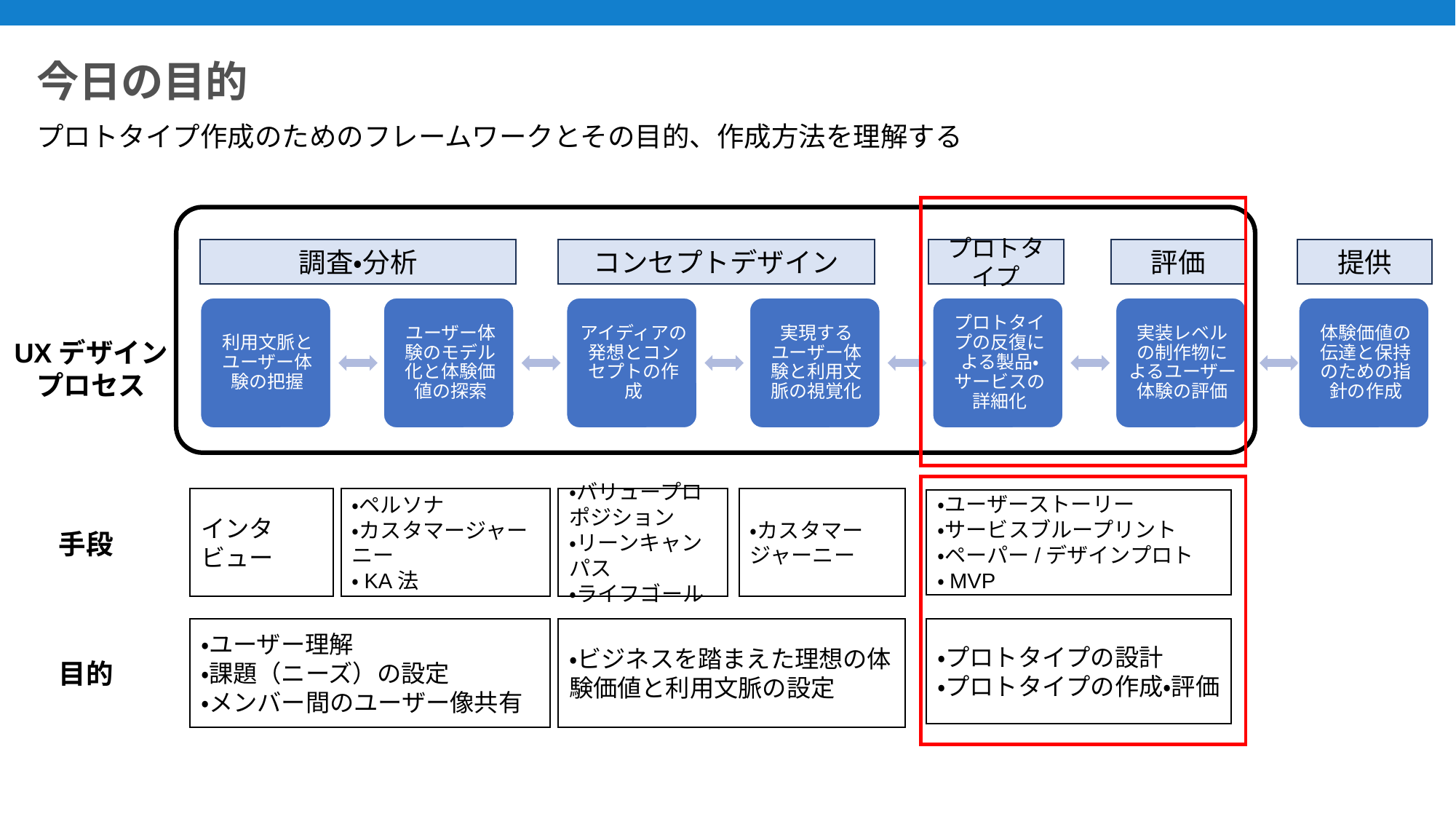

今日の目的
プロトタイプ作成のためのフレームワークとその目的、作成方法を理解する

調査・分析
コンセプトデザイン
プロトタイプ
評価
提供
利用文脈とユーザー体験の把握

ユーザー体験のモデル化と体験価値の探索

アイディアの発想とコンセプトの作成

実現するユーザー体験と利用文脈の視覚化

プロトタイプの反復による製品・サービスの詳細化

実装レベルの制作物によるユーザー体験の評価

体験価値の伝達と保持のための指針の作成
UXデザイン
プロセス

インタビュー
・ペルソナ
・カスタマージャーニー
・KA法
・バリュープロポジション
・リーンキャンパス
・ライフゴール
・カスタマージャーニー
・ユーザーストーリー
・サービスブループリント
・ペーパー/デザインプロト
・MVP
手段
・プロトタイプの設計
・プロトタイプの作成・評価
・ビジネスを踏まえた理想の体験価値と利用文脈の設定
・ユーザー理解
・課題（ニーズ）の設定
・メンバー間のユーザー像共有
目的